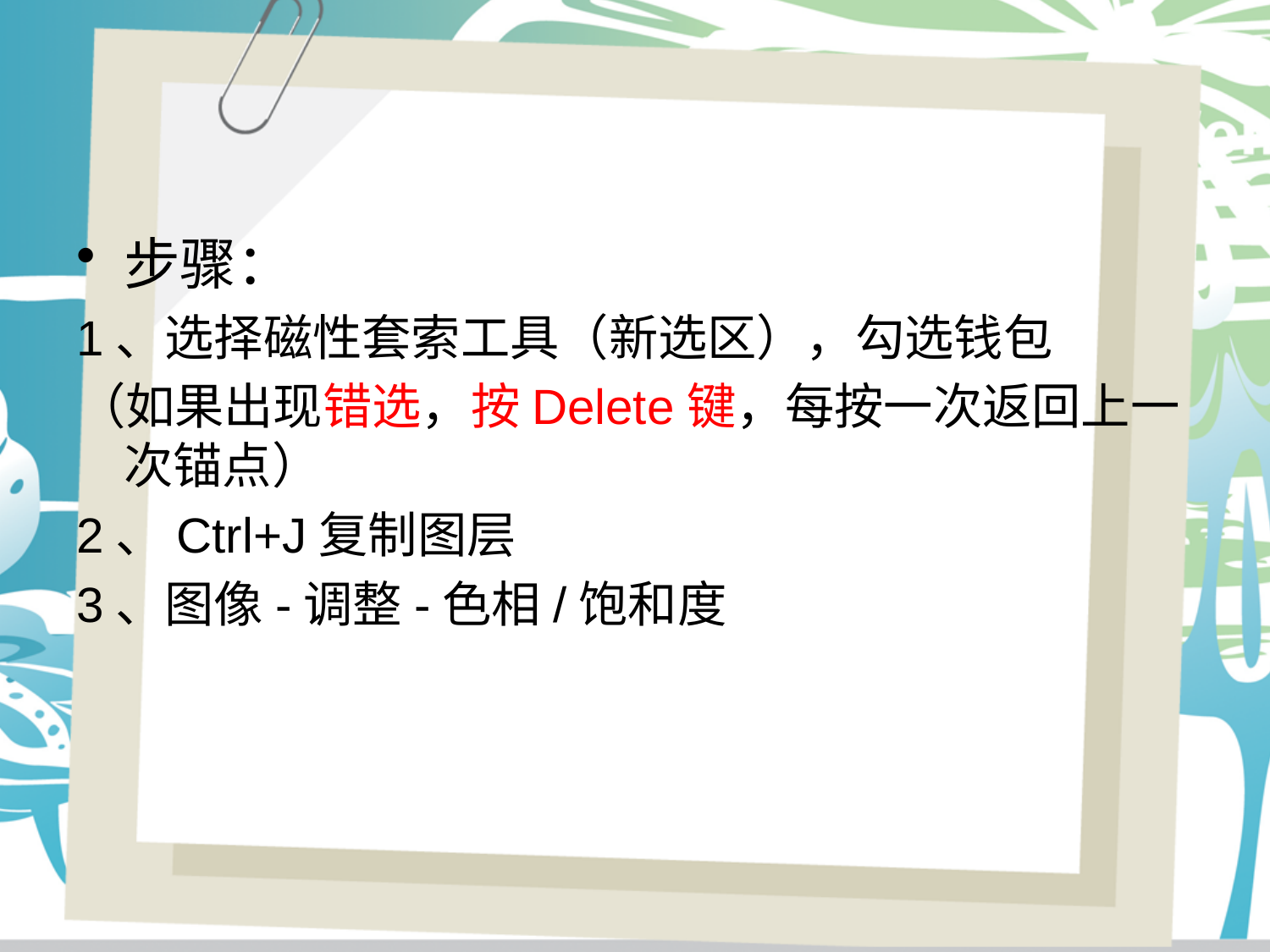

#
步骤：
1、选择磁性套索工具（新选区），勾选钱包
（如果出现错选，按Delete键，每按一次返回上一次锚点）
2、Ctrl+J复制图层
3、图像-调整-色相/饱和度